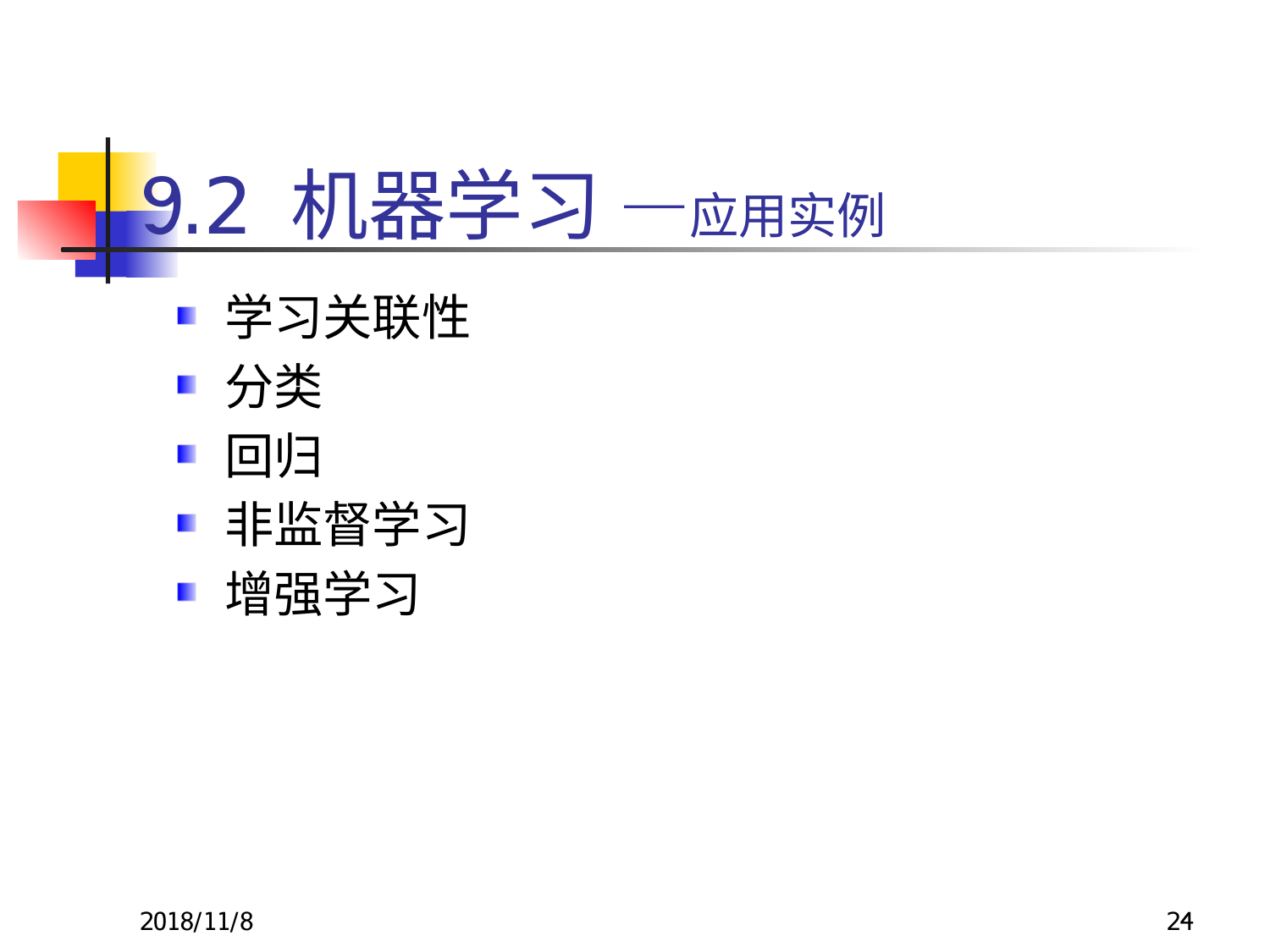

# 9.2 机器学习 —应用实例
学习关联性
分类
回归
非监督学习
增强学习
2018/11/8
24